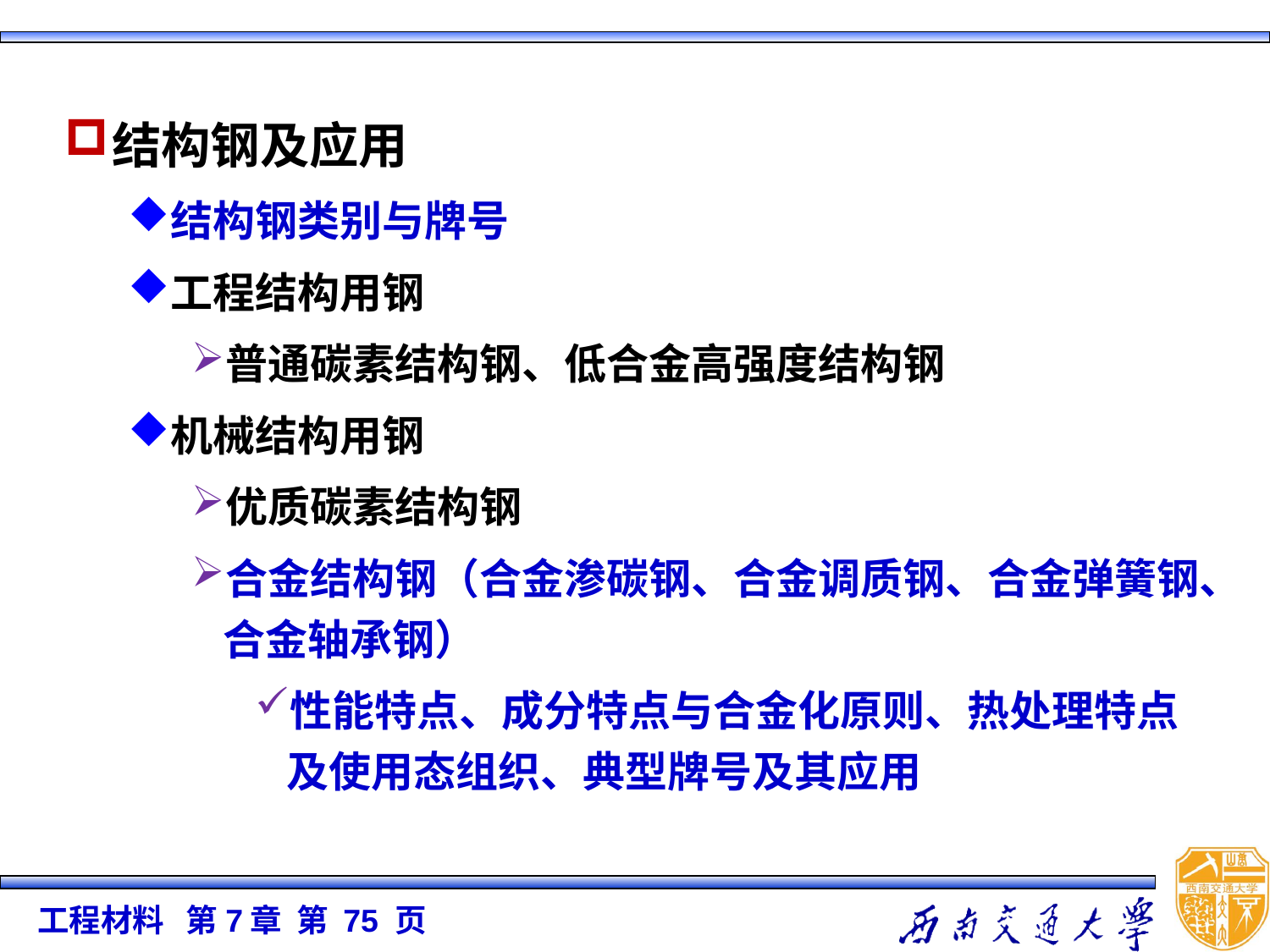

结构钢及应用
结构钢类别与牌号
工程结构用钢
普通碳素结构钢、低合金高强度结构钢
机械结构用钢
优质碳素结构钢
合金结构钢（合金渗碳钢、合金调质钢、合金弹簧钢、合金轴承钢）
性能特点、成分特点与合金化原则、热处理特点及使用态组织、典型牌号及其应用